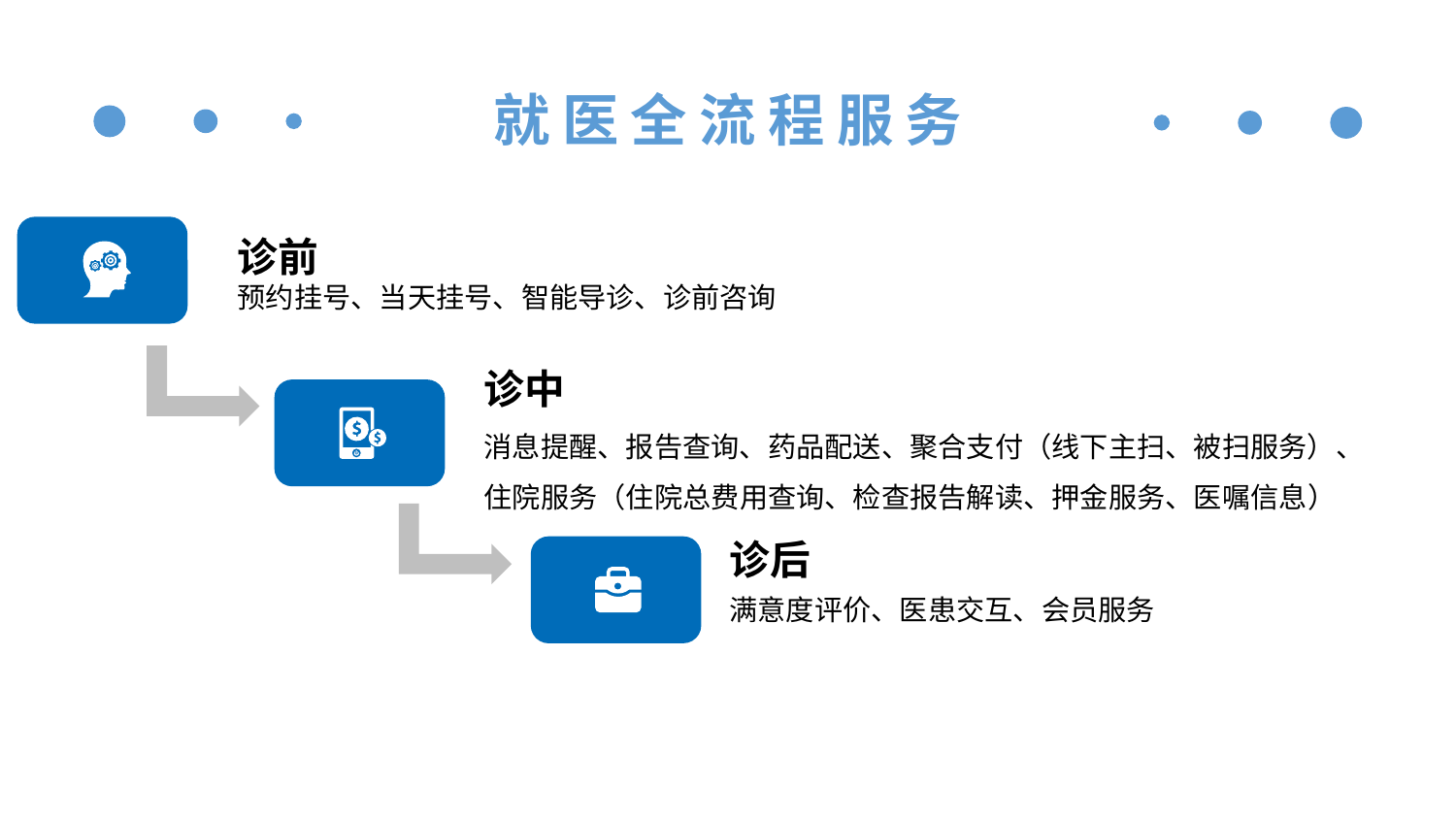

面向居民

就医全流程服务

诊前
预约挂号、当天挂号、智能导诊、诊前咨询

诊中
消息提醒、报告查询、药品配送、聚合支付（线下主扫、被扫服务）、
住院服务（住院总费用查询、检查报告解读、押金服务、医嘱信息）

诊后
满意度评价、医患交互、会员服务